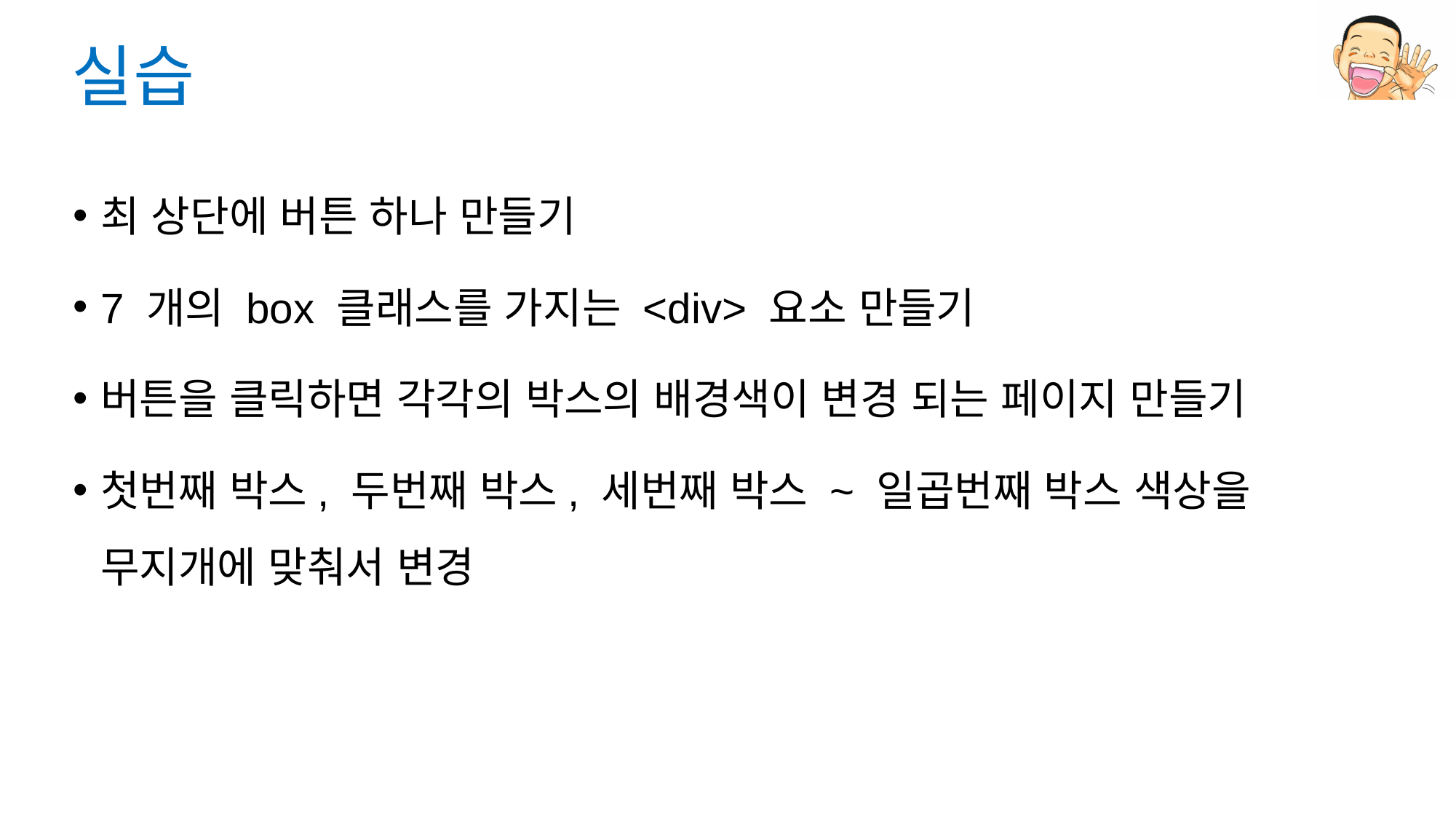

# 실습
최 상단에 버튼 하나 만들기
7 개의 box 클래스를 가지는 <div> 요소 만들기
버튼을 클릭하면 각각의 박스의 배경색이 변경 되는 페이지 만들기
첫번째 박스, 두번째 박스, 세번째 박스 ~ 일곱번째 박스 색상을 무지개에 맞춰서 변경